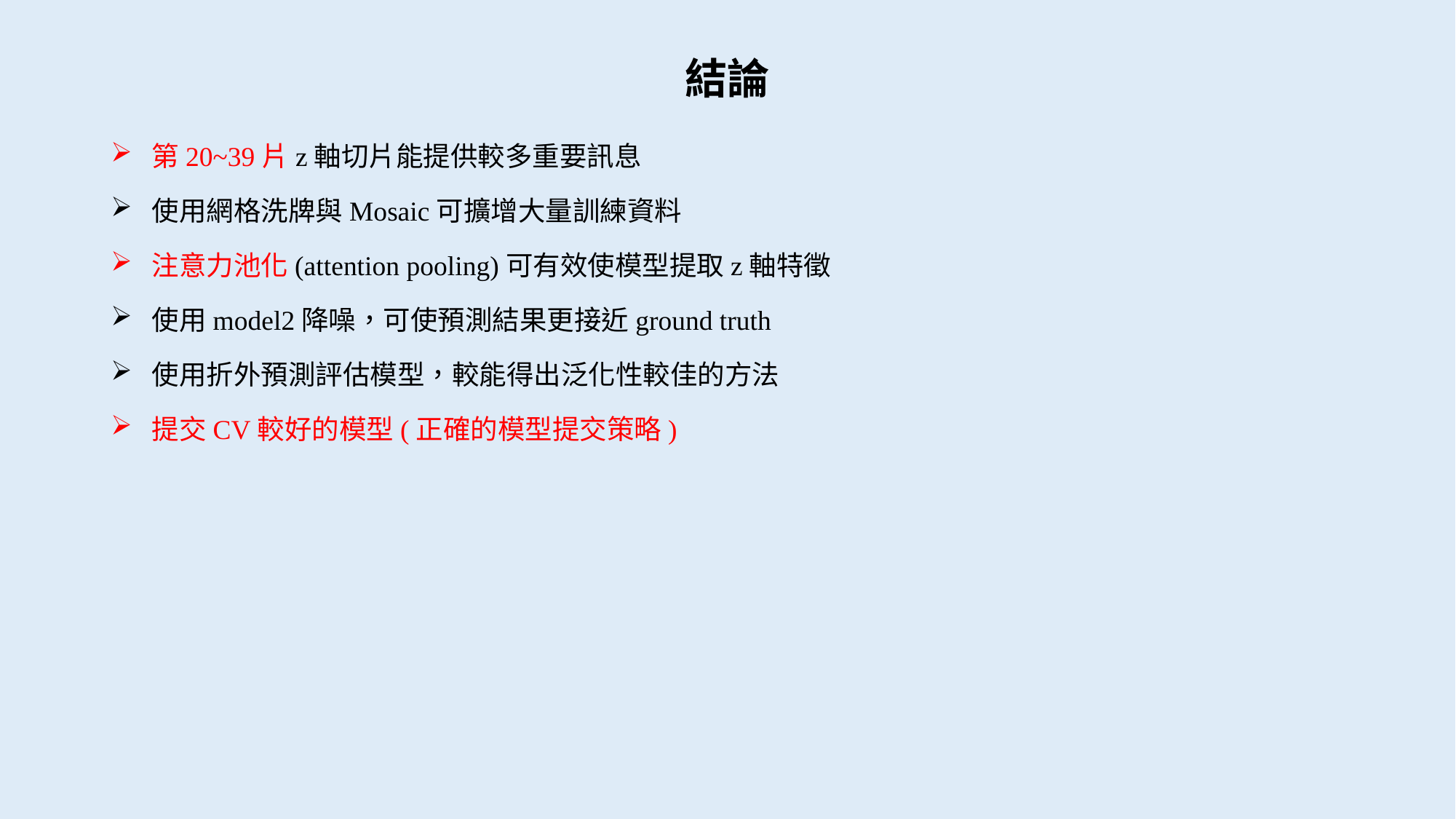

# 結論
第20~39片z軸切片能提供較多重要訊息
使用網格洗牌與Mosaic可擴增大量訓練資料
注意力池化(attention pooling)可有效使模型提取z軸特徵
使用model2降噪，可使預測結果更接近ground truth
使用折外預測評估模型，較能得出泛化性較佳的方法
提交CV較好的模型(正確的模型提交策略)